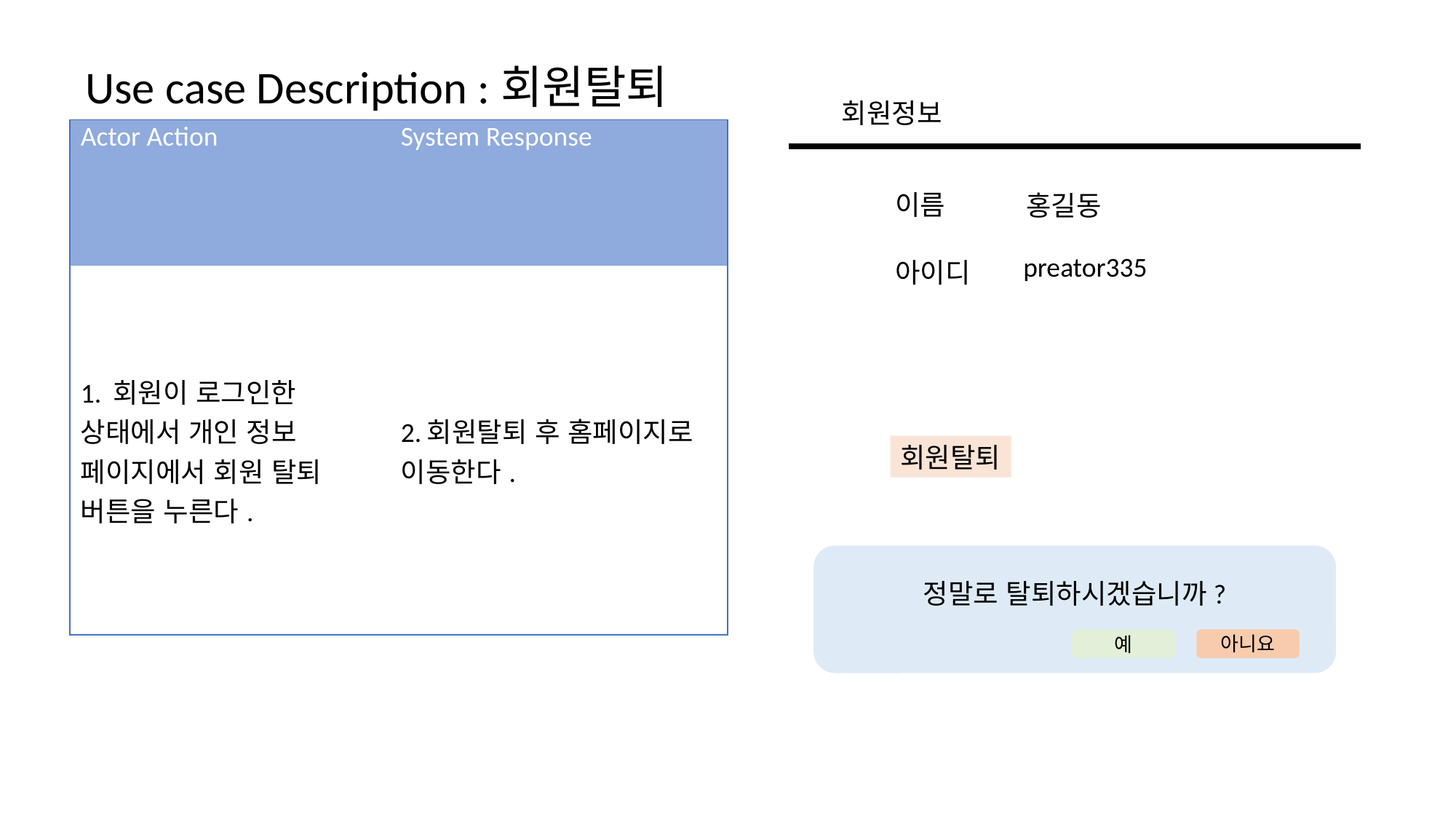

Use case Description :회원탈퇴
회원정보
| Actor Action | System Response |
| --- | --- |
| 1. 회원이 로그인한 상태에서 개인 정보 페이지에서 회원 탈퇴 버튼을 누른다. | 2.회원탈퇴 후 홈페이지로 이동한다. |
이름
홍길동
preator335
아이디
회원탈퇴
정말로 탈퇴하시겠습니까?

아니요
예